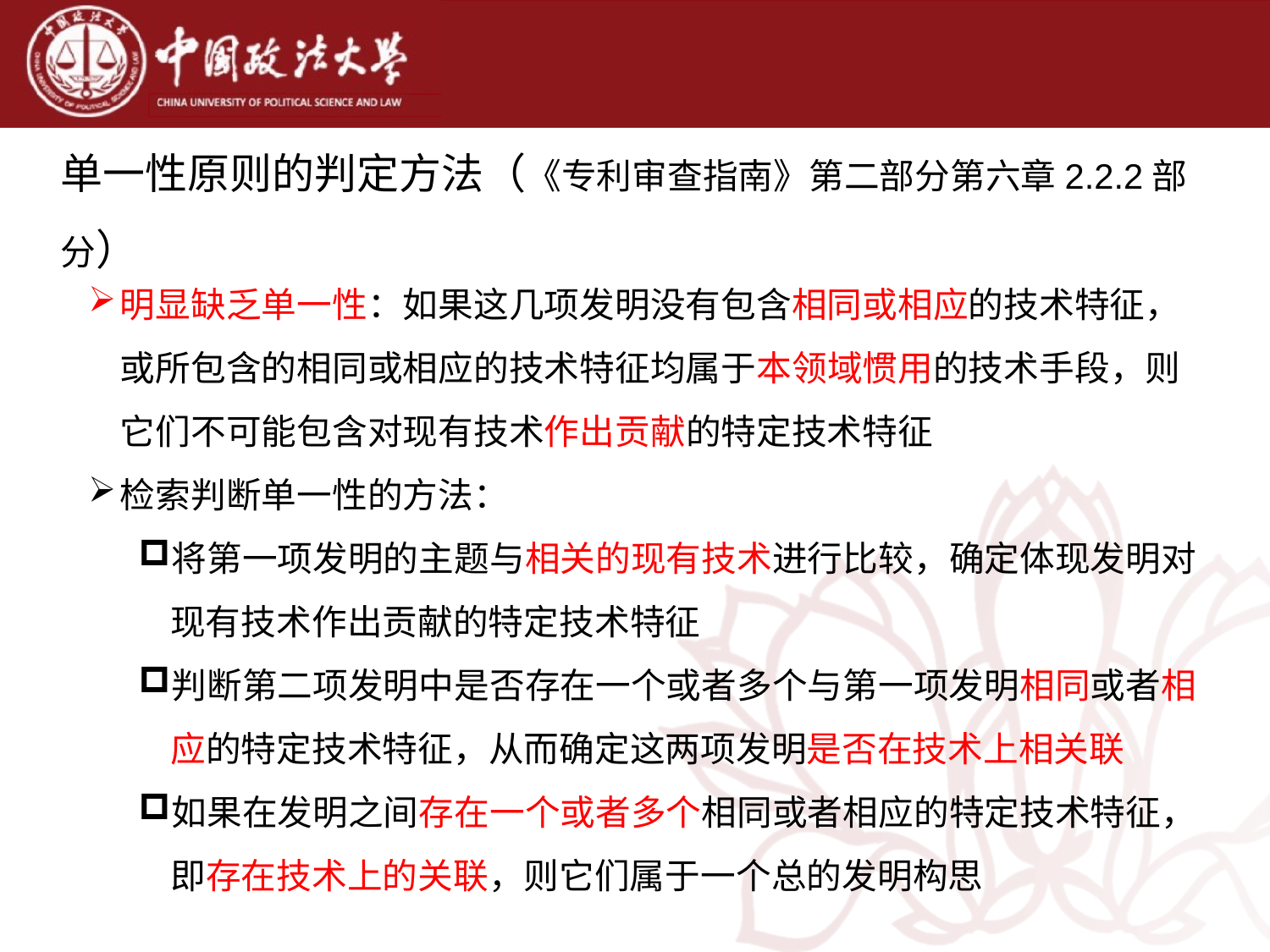

# 单一性原则的判定方法（《专利审查指南》第二部分第六章2.2.2部分）
明显缺乏单一性：如果这几项发明没有包含相同或相应的技术特征，或所包含的相同或相应的技术特征均属于本领域惯用的技术手段，则它们不可能包含对现有技术作出贡献的特定技术特征
检索判断单一性的方法：
将第一项发明的主题与相关的现有技术进行比较，确定体现发明对现有技术作出贡献的特定技术特征
判断第二项发明中是否存在一个或者多个与第一项发明相同或者相应的特定技术特征，从而确定这两项发明是否在技术上相关联
如果在发明之间存在一个或者多个相同或者相应的特定技术特征，即存在技术上的关联，则它们属于一个总的发明构思